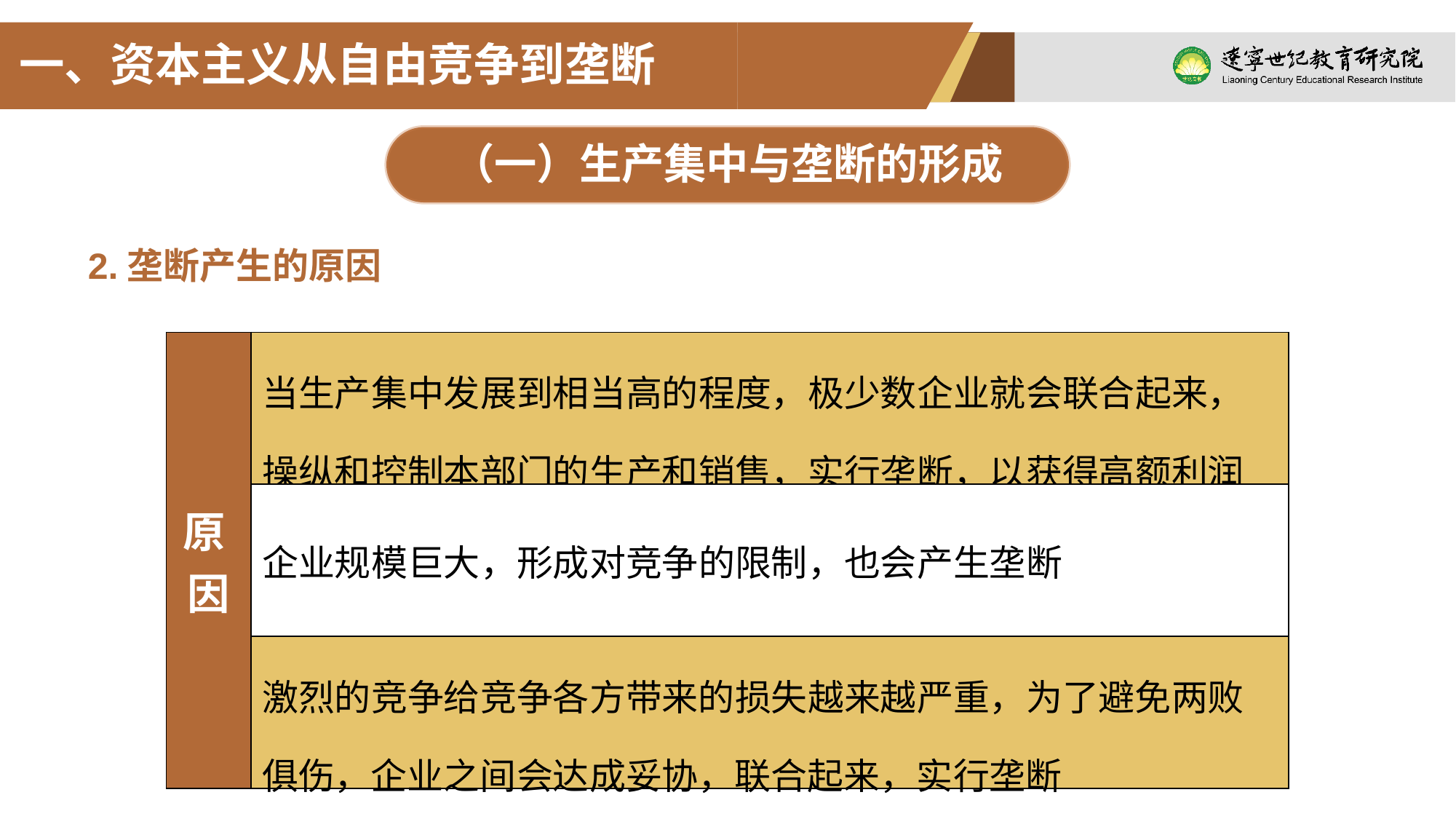

一、资本主义从自由竞争到垄断
（一）生产集中与垄断的形成
2.垄断产生的原因
| 原 因 | 当生产集中发展到相当高的程度，极少数企业就会联合起来，操纵和控制本部门的生产和销售，实行垄断，以获得高额利润 |
| --- | --- |
|  | 企业规模巨大，形成对竞争的限制，也会产生垄断 |
|  | 激烈的竞争给竞争各方带来的损失越来越严重，为了避免两败俱伤，企业之间会达成妥协，联合起来，实行垄断 |